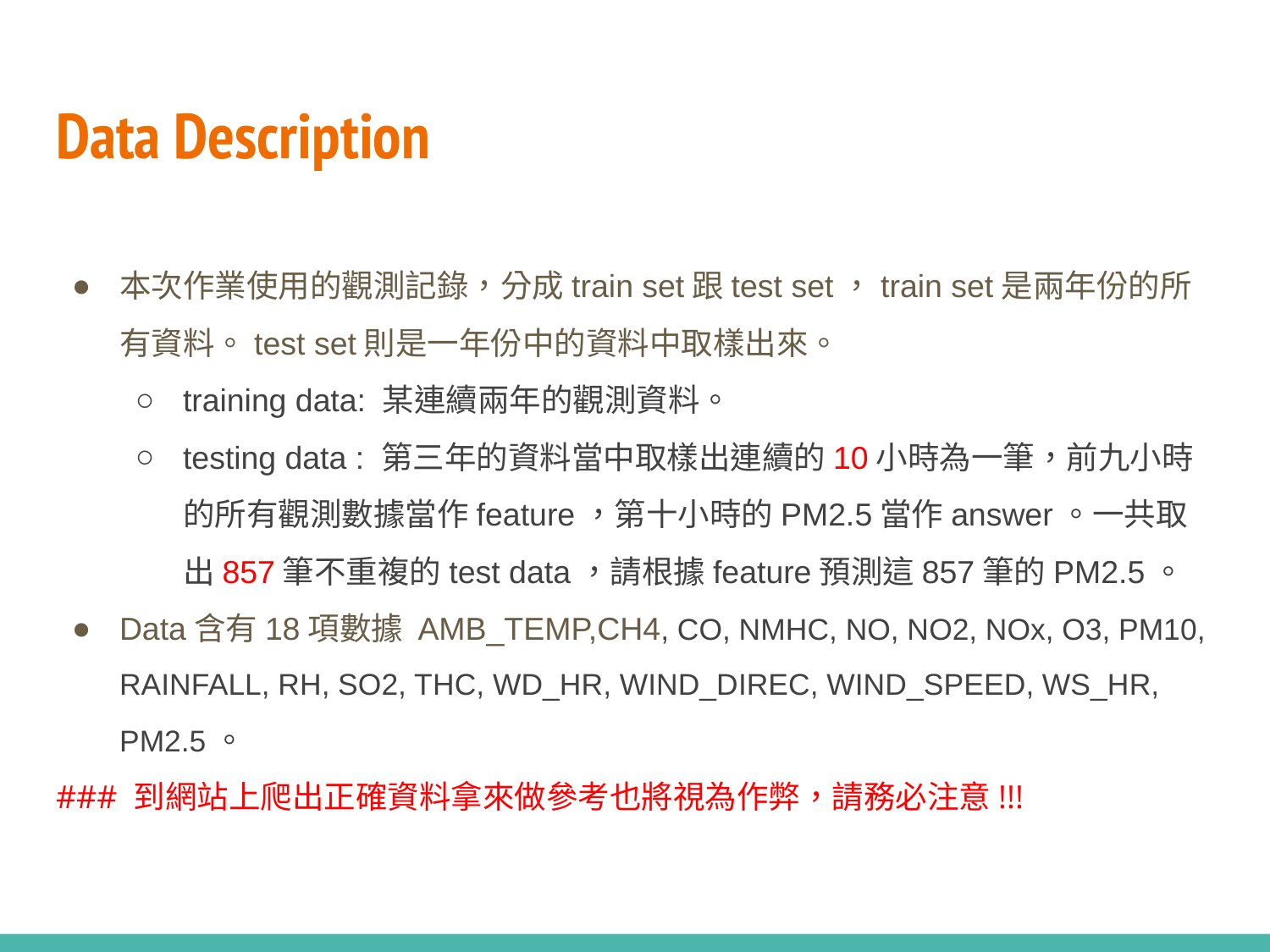

# Data Description
本次作業使用的觀測記錄，分成train set跟test set，train set是兩年份的所有資料。test set則是一年份中的資料中取樣出來。
training data: 某連續兩年的觀測資料。
testing data : 第三年的資料當中取樣出連續的10小時為一筆，前九小時的所有觀測數據當作feature，第十小時的PM2.5當作answer。一共取出857筆不重複的test data，請根據feature預測這857筆的PM2.5。
Data含有18項數據 AMB_TEMP,CH4, CO, NMHC, NO, NO2, NOx, O3, PM10, RAINFALL, RH, SO2, THC, WD_HR, WIND_DIREC, WIND_SPEED, WS_HR, PM2.5。
### 到網站上爬出正確資料拿來做參考也將視為作弊，請務必注意!!!